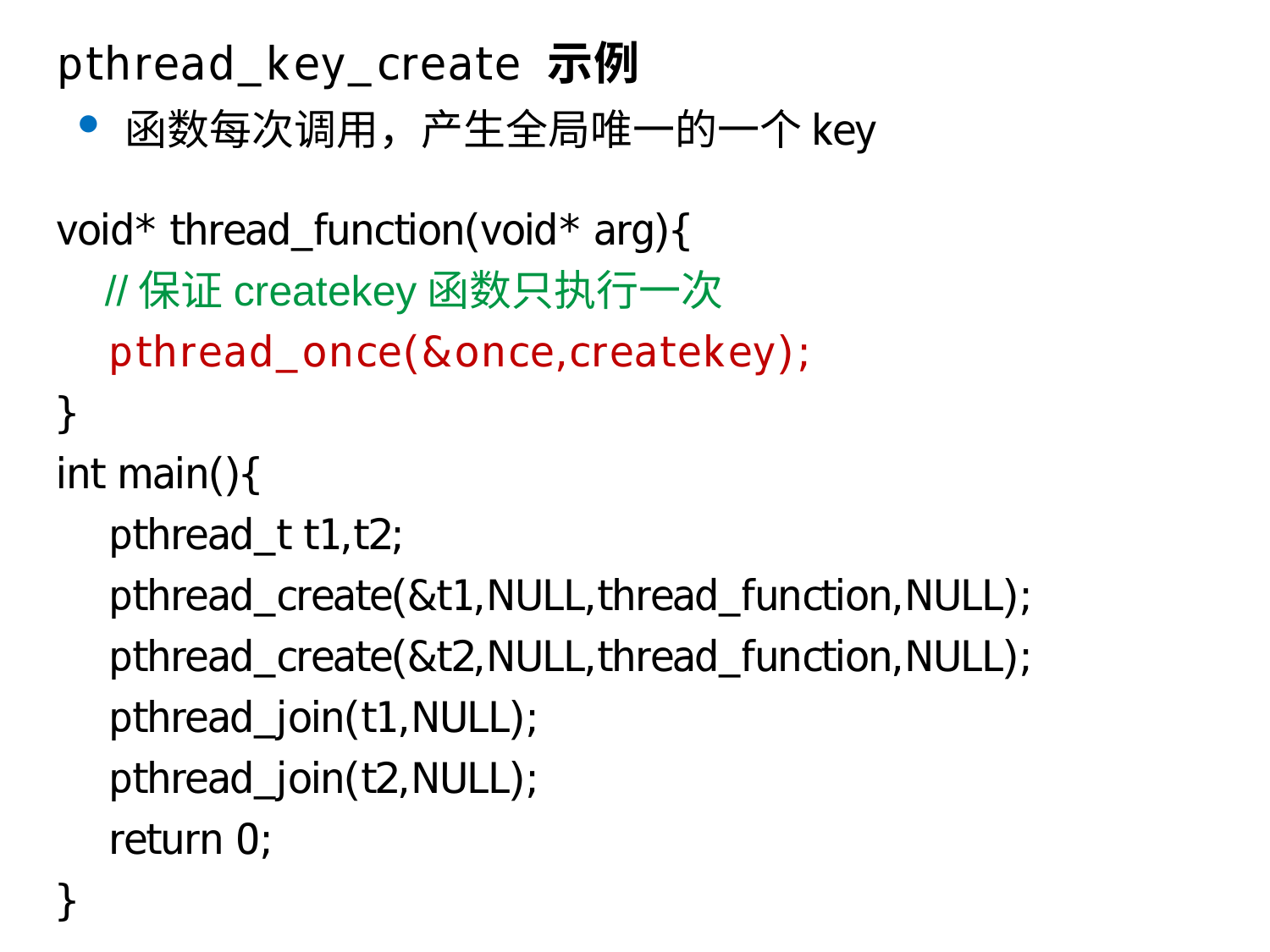

pthread_key_create 示例

函数每次调用，产生全局唯一的一个key
void* thread_function(void* arg){
    //保证createkey函数只执行一次
    pthread_once(&once,createkey);
}
int main(){
    pthread_t t1,t2;
    pthread_create(&t1,NULL,thread_function,NULL);
    pthread_create(&t2,NULL,thread_function,NULL);
    pthread_join(t1,NULL);
    pthread_join(t2,NULL);
    return 0;
}